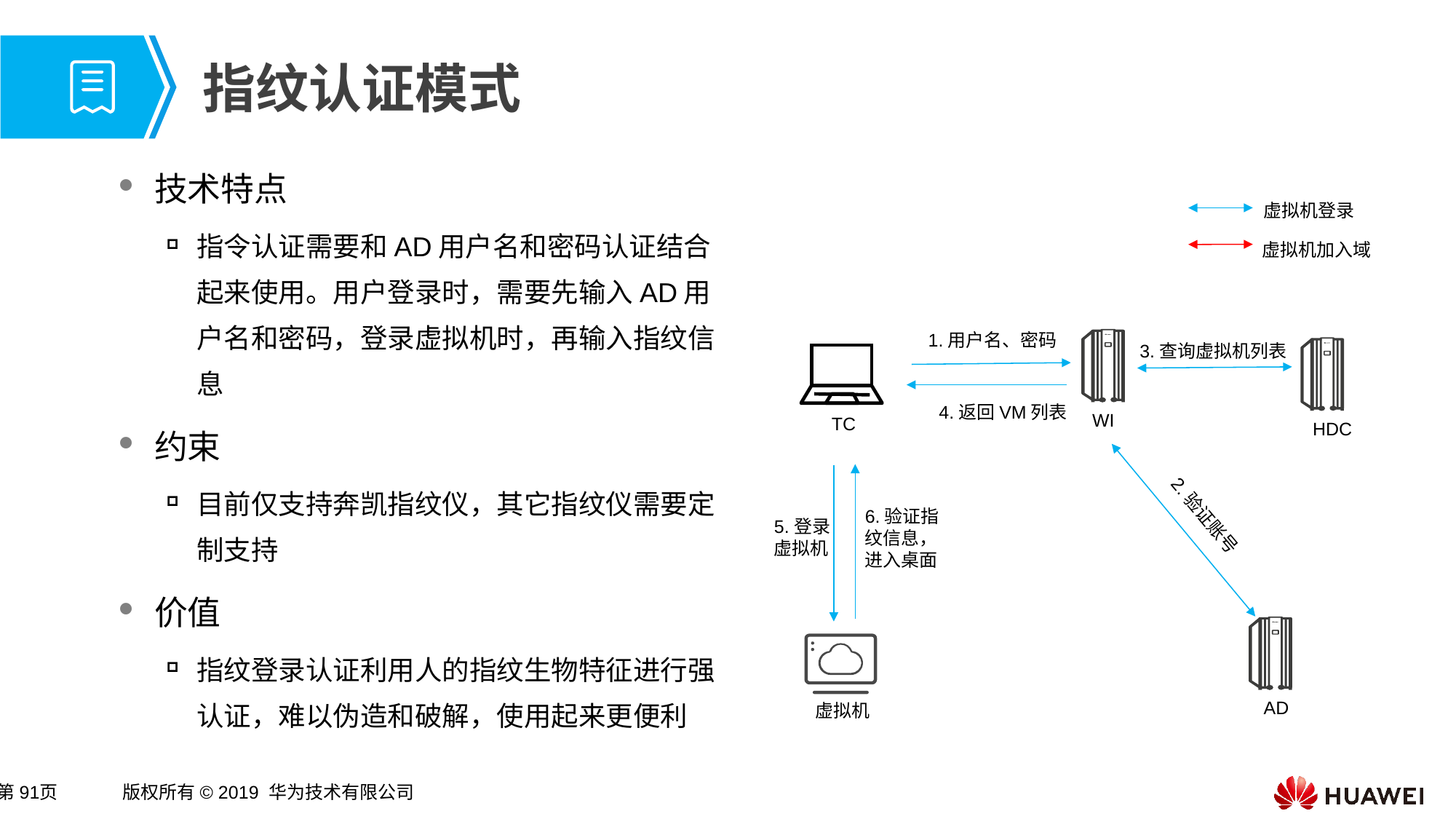

# 指纹认证模式
技术特点
指令认证需要和AD用户名和密码认证结合起来使用。用户登录时，需要先输入AD用户名和密码，登录虚拟机时，再输入指纹信息
约束
目前仅支持奔凯指纹仪，其它指纹仪需要定制支持
价值
指纹登录认证利用人的指纹生物特征进行强认证，难以伪造和破解，使用起来更便利

虚拟机登录
虚拟机加入域
1.用户名、密码

3.查询虚拟机列表

4.返回VM列表
WI
TC
HDC
6.验证指纹信息，进入桌面
5.登录虚拟机
2.验证账号

AD
虚拟机